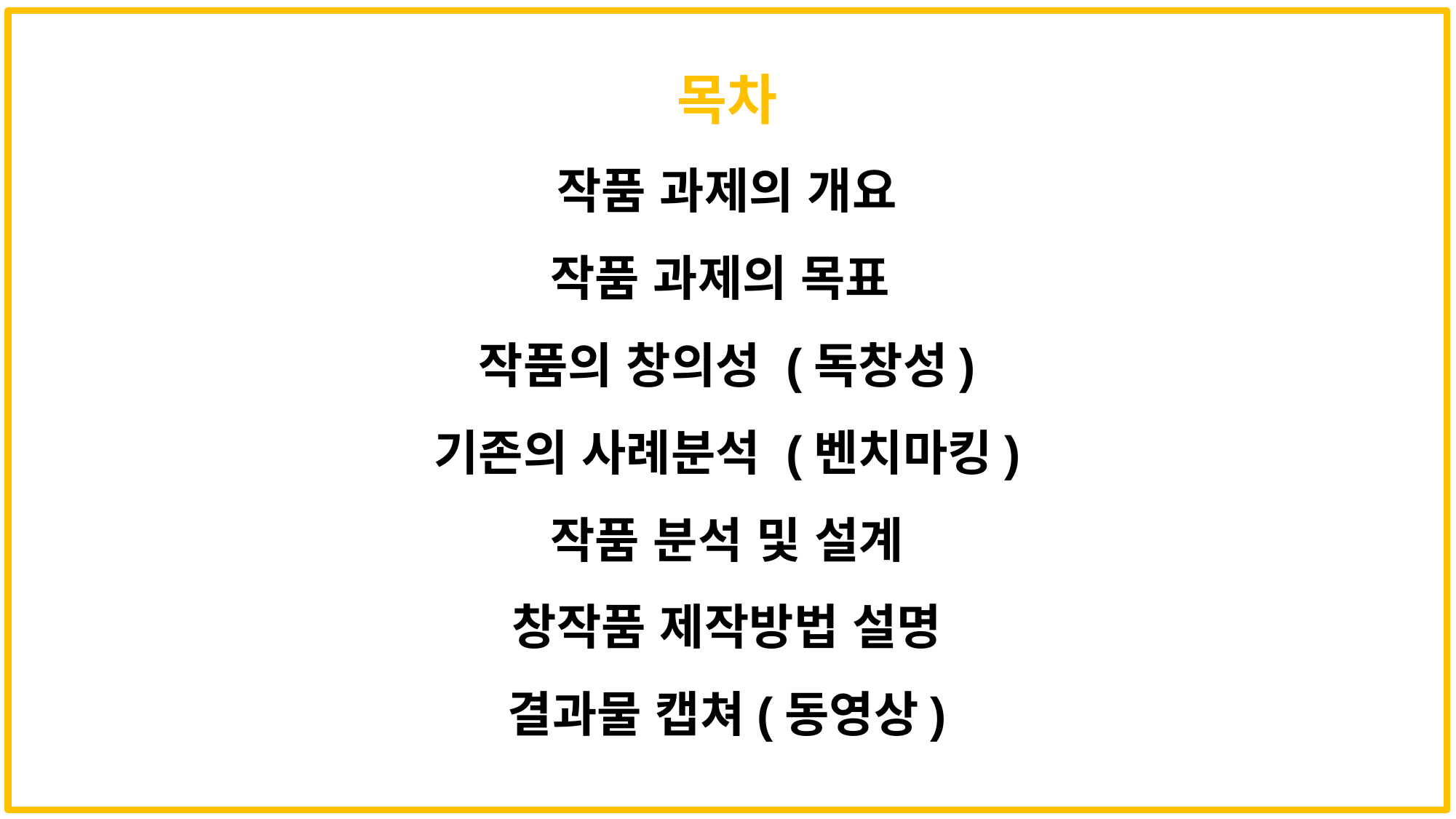

목차
작품 과제의 개요
작품 과제의 목표
작품의 창의성 (독창성)
기존의 사례분석 (벤치마킹)
작품 분석 및 설계
창작품 제작방법 설명
결과물 캡쳐(동영상)